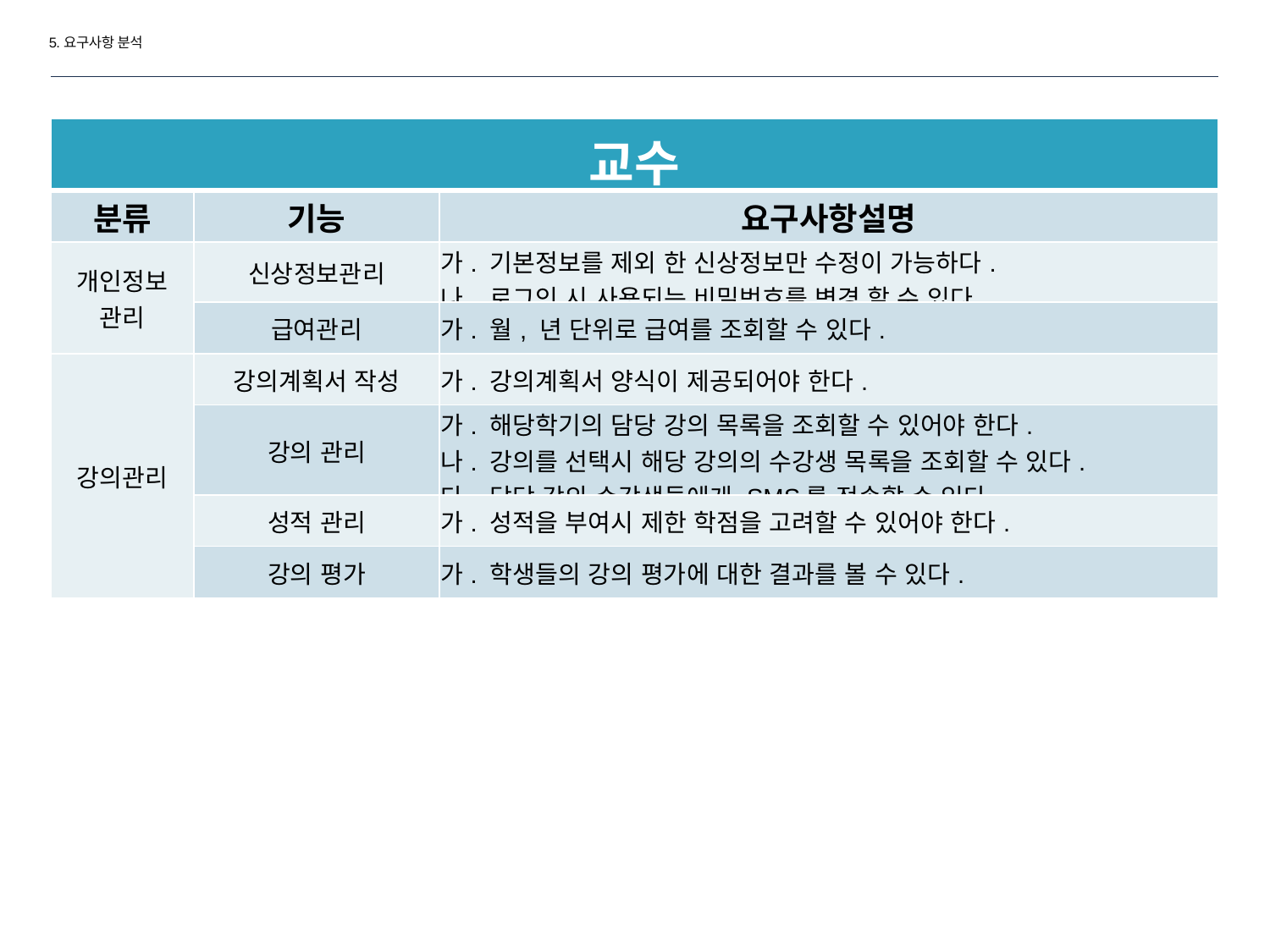

5.요구사항 분석
| 교수 |  |  |
| --- | --- | --- |
| 분류 | 기능 | 요구사항설명 |
| 개인정보 관리 | 신상정보관리 | 가. 기본정보를 제외 한 신상정보만 수정이 가능하다. 나. 로그인 시 사용되는 비밀번호를 변경 할 수 있다. |
|  | 급여관리 | 가. 월, 년 단위로 급여를 조회할 수 있다. |
| 강의관리 | 강의계획서 작성 | 가. 강의계획서 양식이 제공되어야 한다. |
|  | 강의 관리 | 가. 해당학기의 담당 강의 목록을 조회할 수 있어야 한다. 나. 강의를 선택시 해당 강의의 수강생 목록을 조회할 수 있다. 다. 담당 강의 수강생들에게 SMS를 전송할 수 있다. |
|  | 성적 관리 | 가. 성적을 부여시 제한 학점을 고려할 수 있어야 한다. |
|  | 강의 평가 | 가. 학생들의 강의 평가에 대한 결과를 볼 수 있다. |